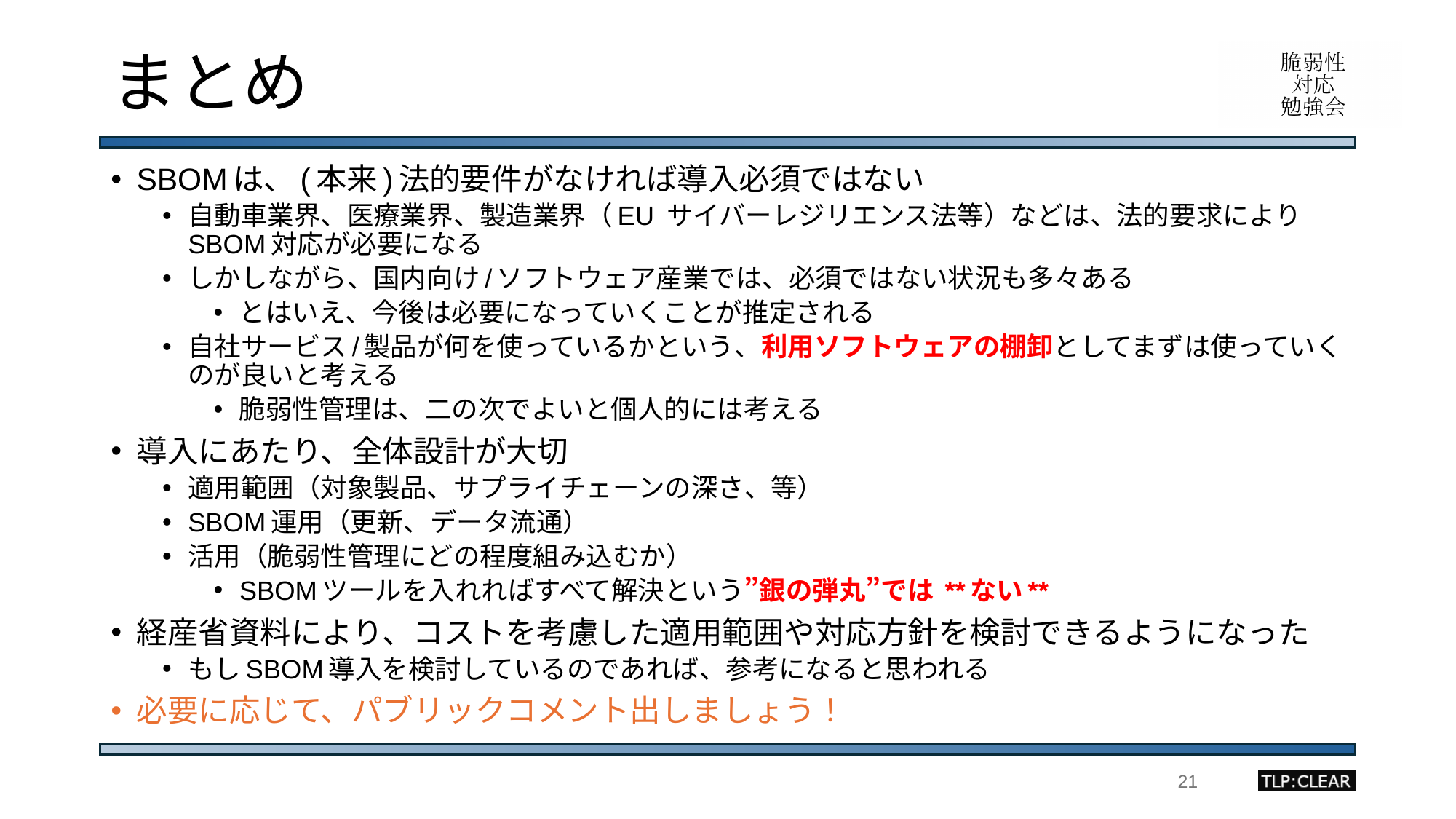

# まとめ
SBOMは、(本来)法的要件がなければ導入必須ではない
自動車業界、医療業界、製造業界（EU サイバーレジリエンス法等）などは、法的要求によりSBOM対応が必要になる
しかしながら、国内向け/ソフトウェア産業では、必須ではない状況も多々ある
とはいえ、今後は必要になっていくことが推定される
自社サービス/製品が何を使っているかという、利用ソフトウェアの棚卸としてまずは使っていくのが良いと考える
脆弱性管理は、二の次でよいと個人的には考える
導入にあたり、全体設計が大切
適用範囲（対象製品、サプライチェーンの深さ、等）
SBOM運用（更新、データ流通）
活用（脆弱性管理にどの程度組み込むか）
SBOMツールを入れればすべて解決という”銀の弾丸”では **ない**
経産省資料により、コストを考慮した適用範囲や対応方針を検討できるようになった
もしSBOM導入を検討しているのであれば、参考になると思われる
必要に応じて、パブリックコメント出しましょう！
21